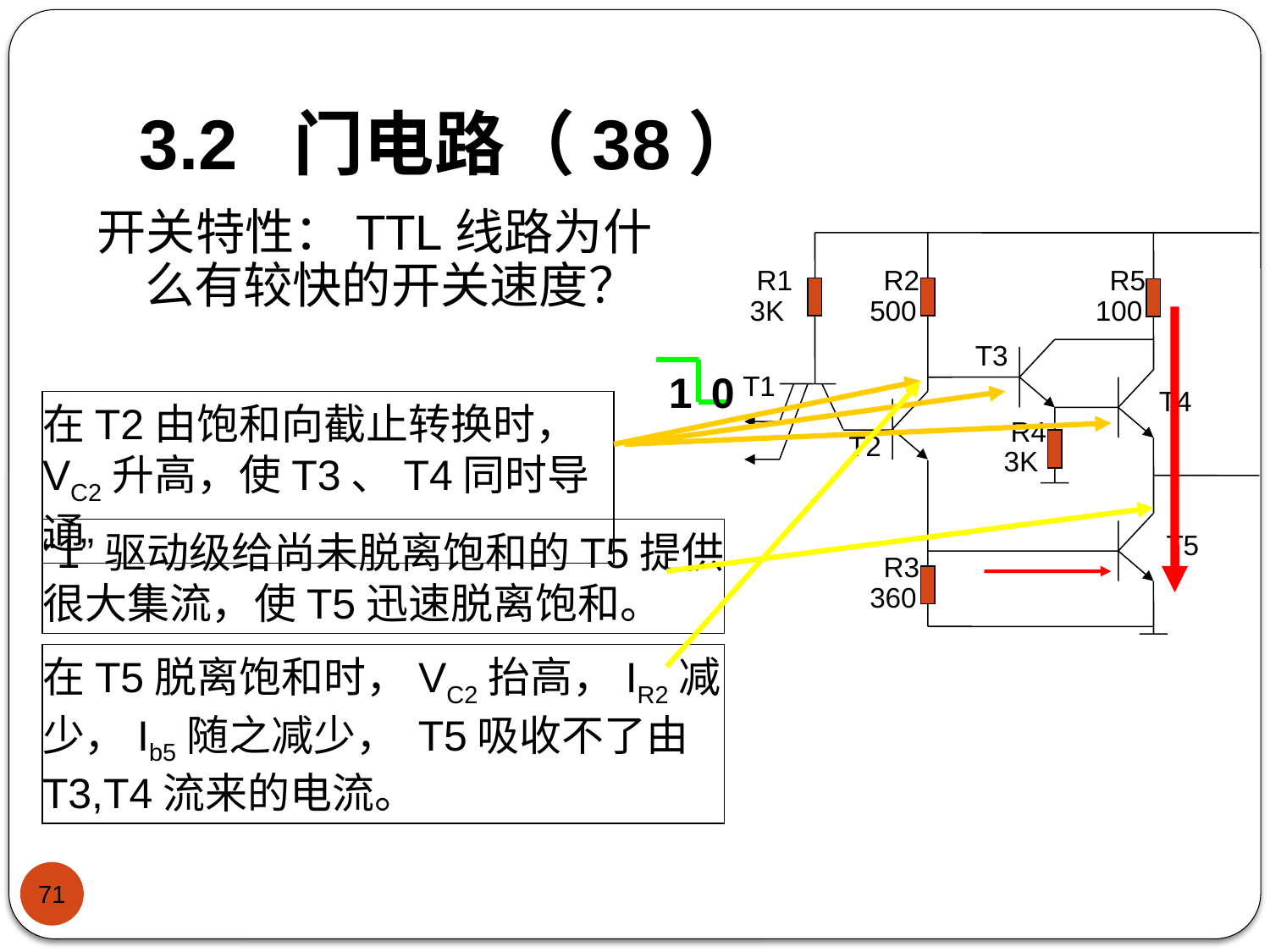

# 3.2  门电路（38）
开关特性：TTL线路为什么有较快的开关速度？

R1
3K
R2
500
R5
100
T3
T1
T4
R4
3K
T2
T5
R3
360

1
0

在T2由饱和向截止转换时，VC2升高，使T3、T4同时导通

“1”驱动级给尚未脱离饱和的T5提供很大集流，使T5迅速脱离饱和。

在T5脱离饱和时，VC2抬高，IR2减少，Ib5随之减少， T5吸收不了由T3,T4流来的电流。
71